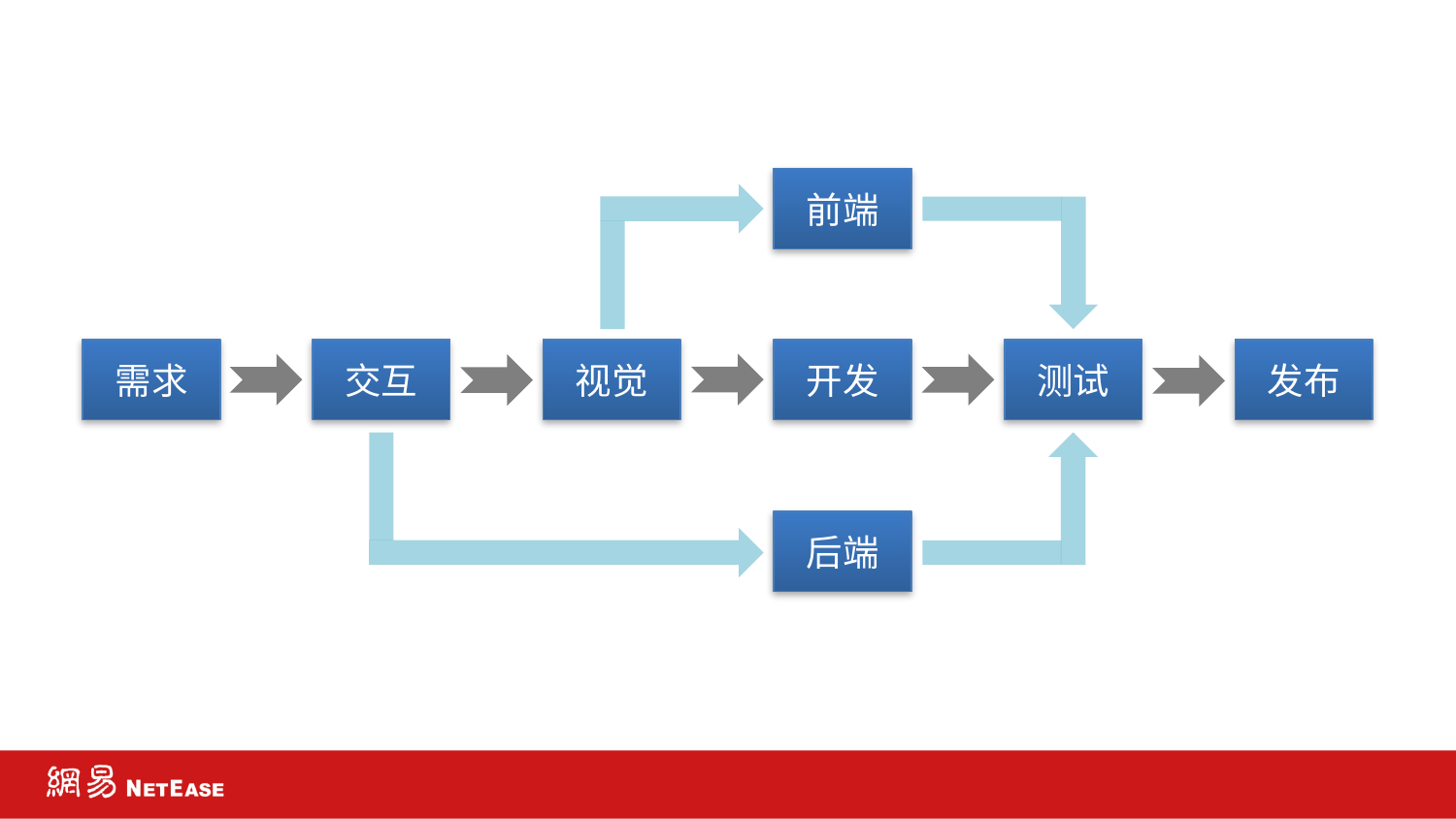

前端

测试
发布
交互
视觉
开发
需求

后端